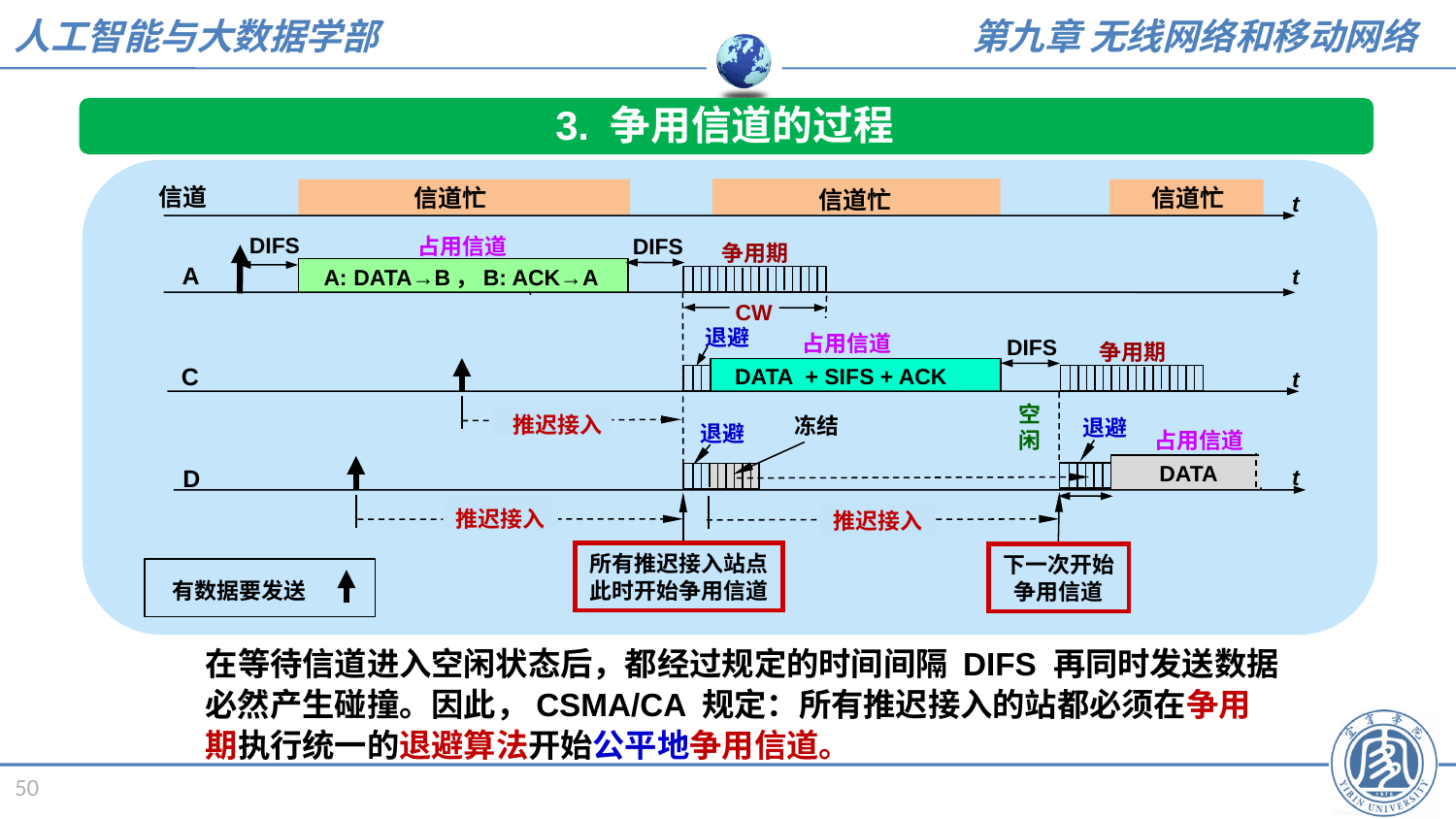

3. 争用信道的过程

信道
信道忙
信道忙
信道忙

t

DIFS
占用信道
DIFS
A
t
A: DATA→B，B: ACK→A

CW

占用信道
DIFS
争用期
C
DATA  + SIFS + ACK
t

空
闲
推迟接入

冻结
退避
占用信道

DATA

D
t

推迟接入
推迟接入

所有推迟接入站点
此时开始争用信道
下一次开始
争用信道

有数据要发送
争用期
退避
退避
在等待信道进入空闲状态后，都经过规定的时间间隔 DIFS 再同时发送数据必然产生碰撞。因此，CSMA/CA 规定：所有推迟接入的站都必须在争用期执行统一的退避算法开始公平地争用信道。
50